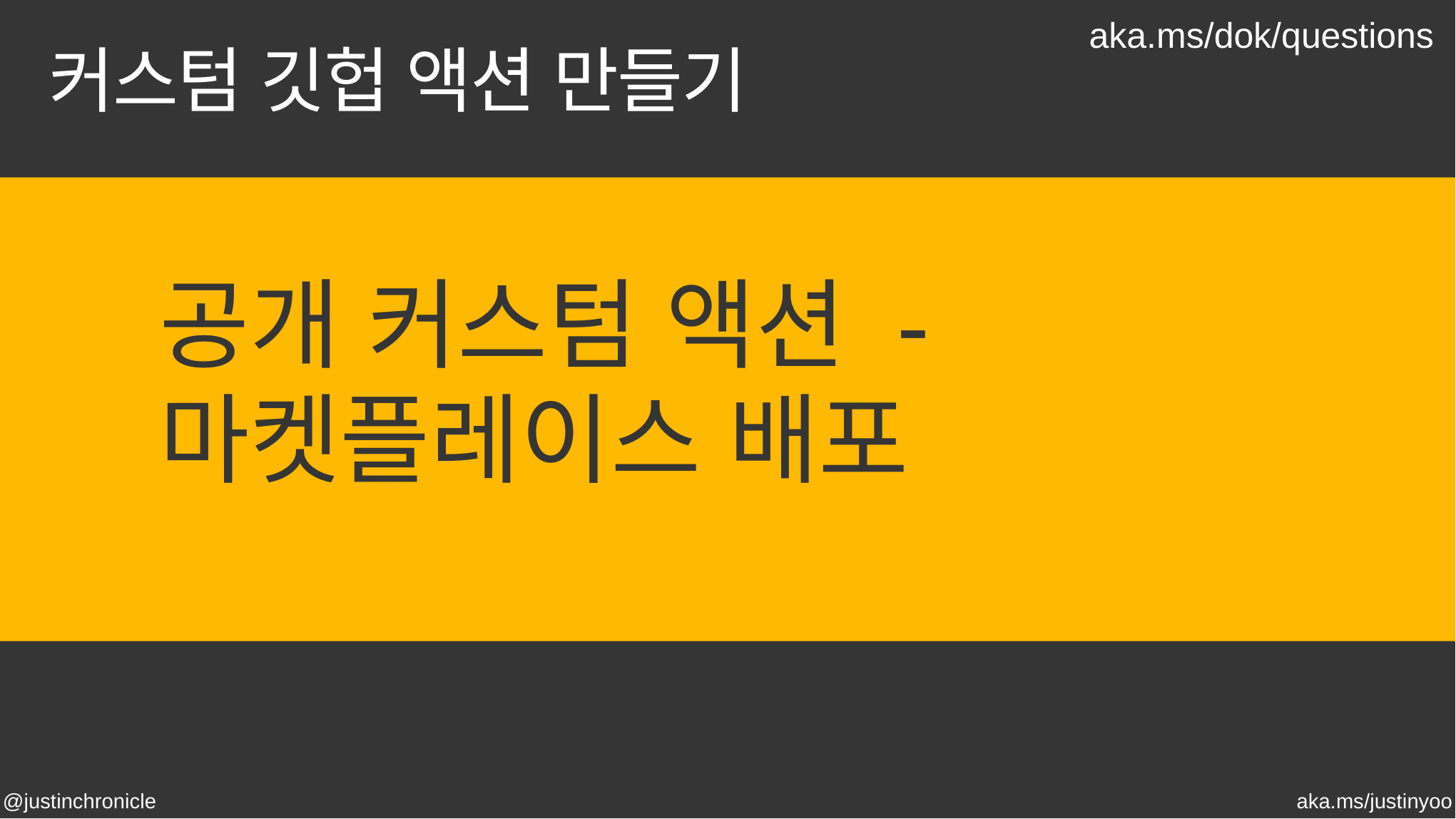

aka.ms/dok/questions
# 커스텀 깃헙 액션 만들기

공개 커스텀 액션 -
마켓플레이스 배포